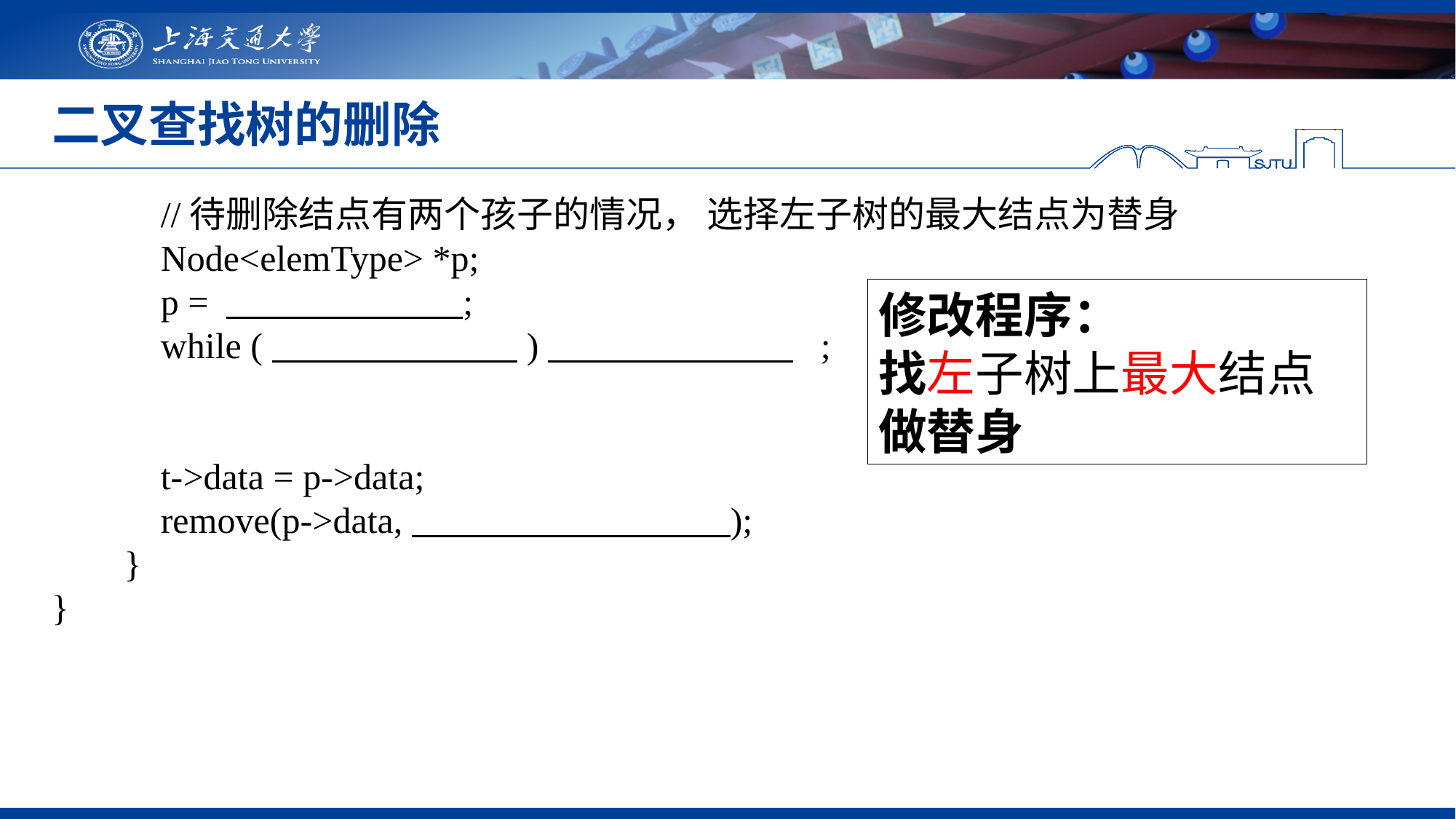

# 二叉查找树的删除
            //待删除结点有两个孩子的情况， 选择左子树的最大结点为替身
            Node<elemType> *p;
            p =                            ;
            while (                             )                               ;

            t->data = p->data;
            remove(p->data,                                    );
        }
}
修改程序：
找左子树上最大结点做替身